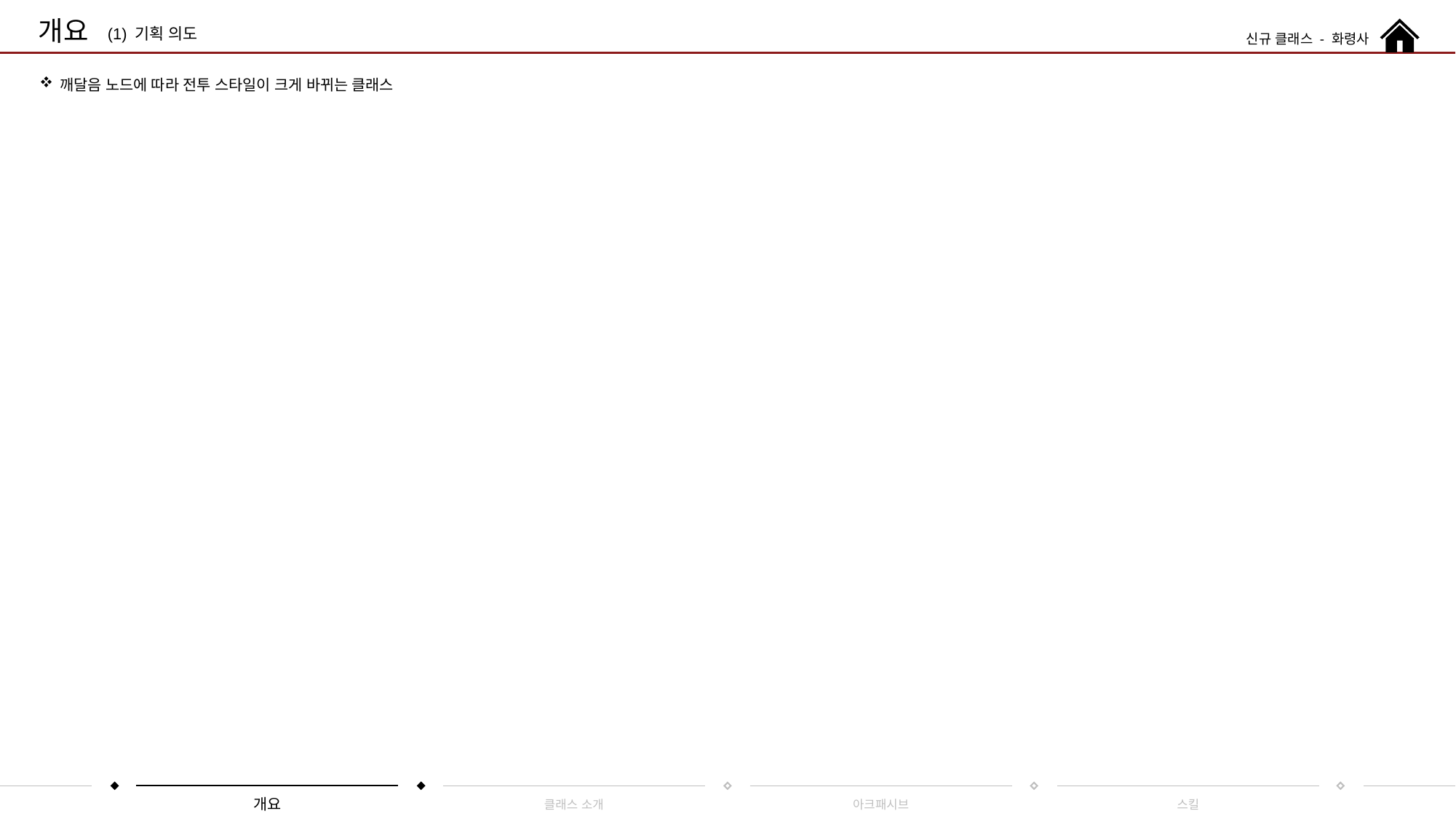

개요
기획 의도

신규 클래스 - 화령사
깨달음 노드에 따라 전투 스타일이 크게 바뀌는 클래스

개요
클래스 소개
아크패시브
스킬